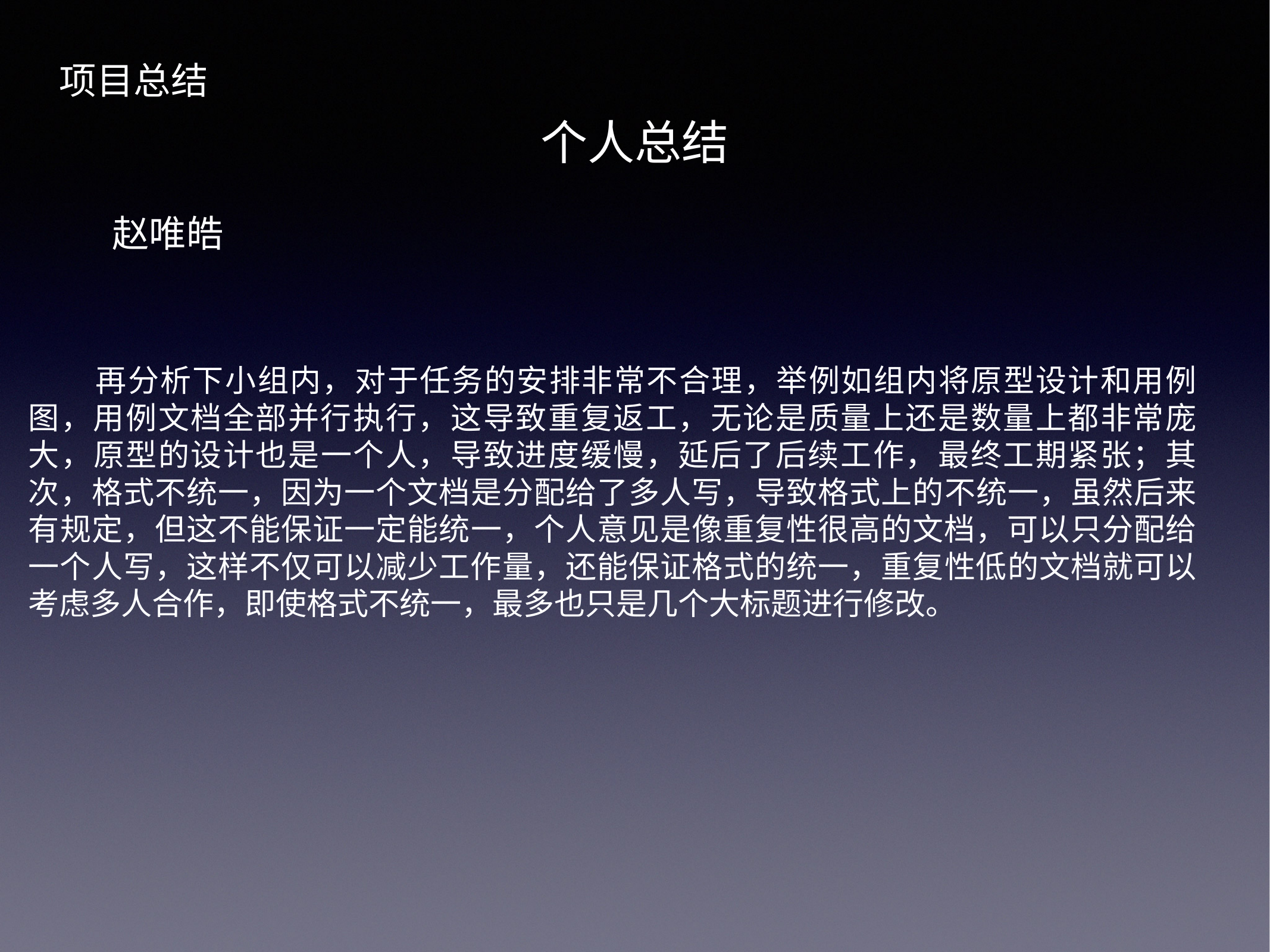

项目总结
个人总结
赵唯皓
再分析下小组内，对于任务的安排非常不合理，举例如组内将原型设计和用例图，用例文档全部并行执行，这导致重复返工，无论是质量上还是数量上都非常庞大，原型的设计也是一个人，导致进度缓慢，延后了后续工作，最终工期紧张；其次，格式不统一，因为一个文档是分配给了多人写，导致格式上的不统一，虽然后来有规定，但这不能保证一定能统一，个人意见是像重复性很高的文档，可以只分配给一个人写，这样不仅可以减少工作量，还能保证格式的统一，重复性低的文档就可以考虑多人合作，即使格式不统一，最多也只是几个大标题进行修改。